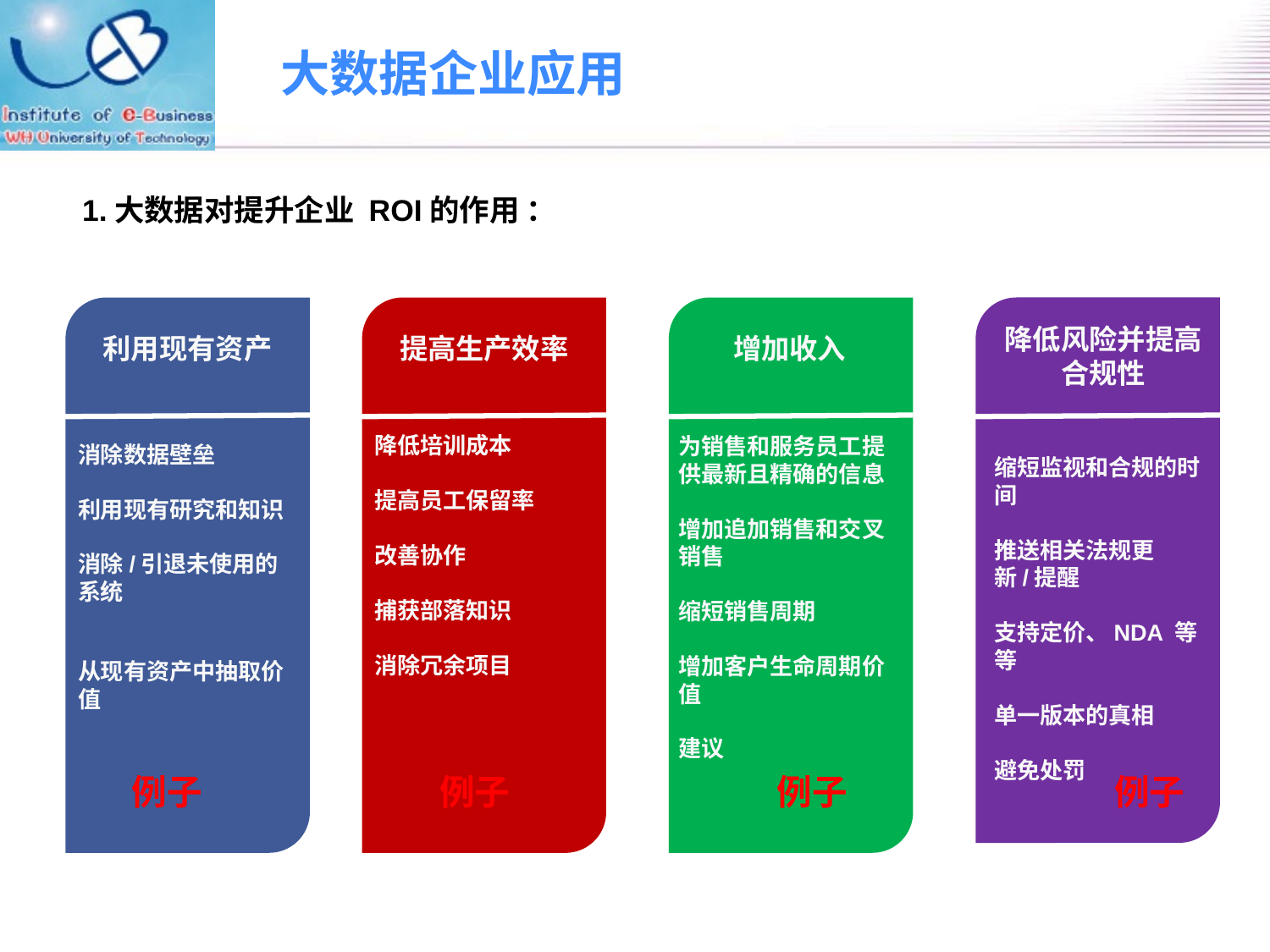

大数据企业应用
1.大数据对提升企业 ROI的作用 ：

降低风险并提高合规性
利用现有资产
提高生产效率
增加收入
降低培训成本

提高员工保留率

改善协作

捕获部落知识

消除冗余项目
为销售和服务员工提供最新且精确的信息

增加追加销售和交叉销售
缩短销售周期

增加客户生命周期价值

建议
消除数据壁垒

利用现有研究和知识

消除/引退未使用的系统

从现有资产中抽取价值
缩短监视和合规的时间

推送相关法规更新/提醒

支持定价、NDA 等等

单一版本的真相

避免处罚
例子
例子
例子
例子